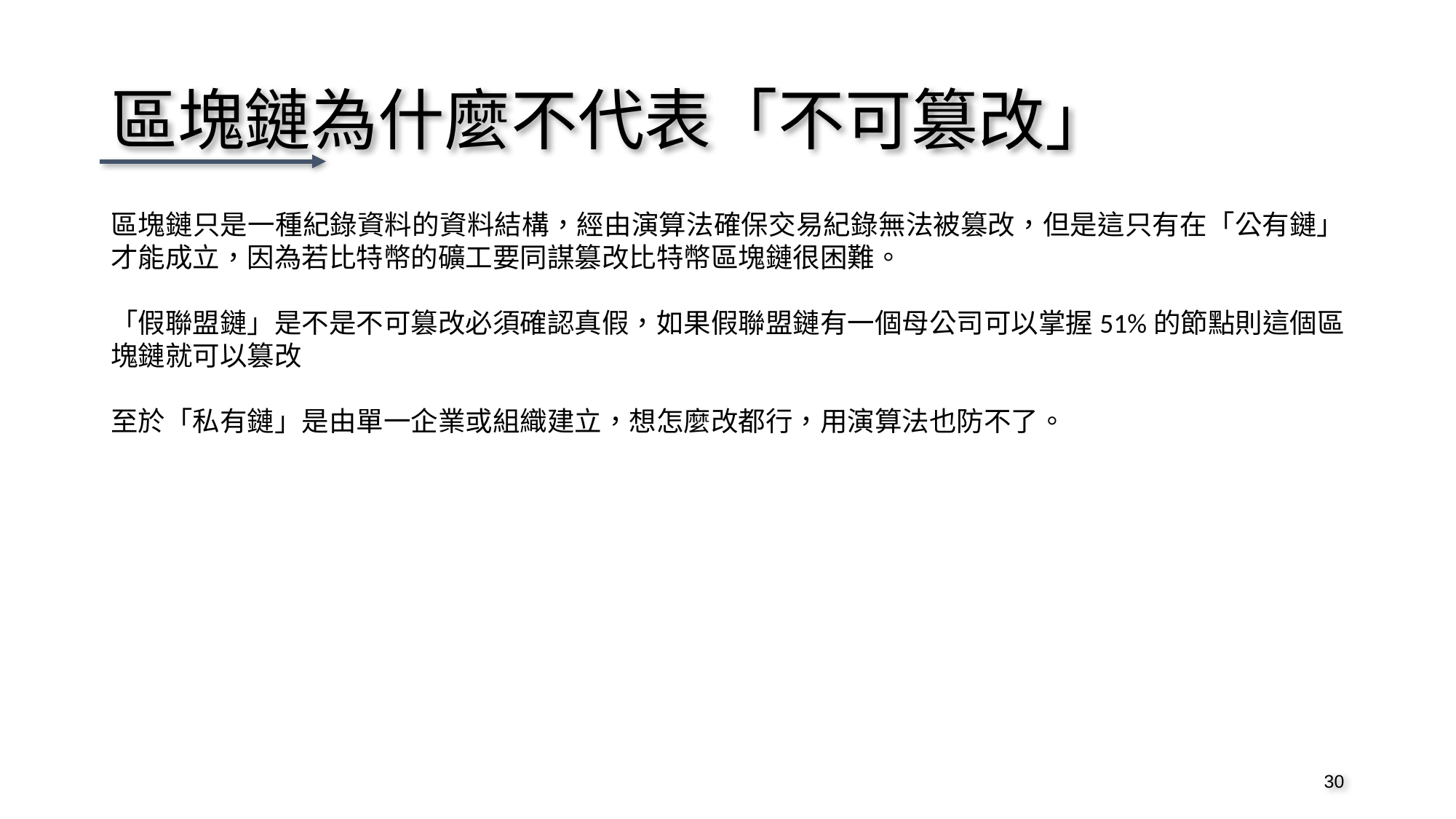

# 區塊鏈為什麼不代表「不可篡改」
區塊鏈只是一種紀錄資料的資料結構，經由演算法確保交易紀錄無法被篡改，但是這只有在「公有鏈」才能成立，因為若比特幣的礦工要同謀篡改比特幣區塊鏈很困難。

「假聯盟鏈」是不是不可篡改必須確認真假，如果假聯盟鏈有一個母公司可以掌握51%的節點則這個區塊鏈就可以篡改

至於「私有鏈」是由單一企業或組織建立，想怎麼改都行，用演算法也防不了。
30